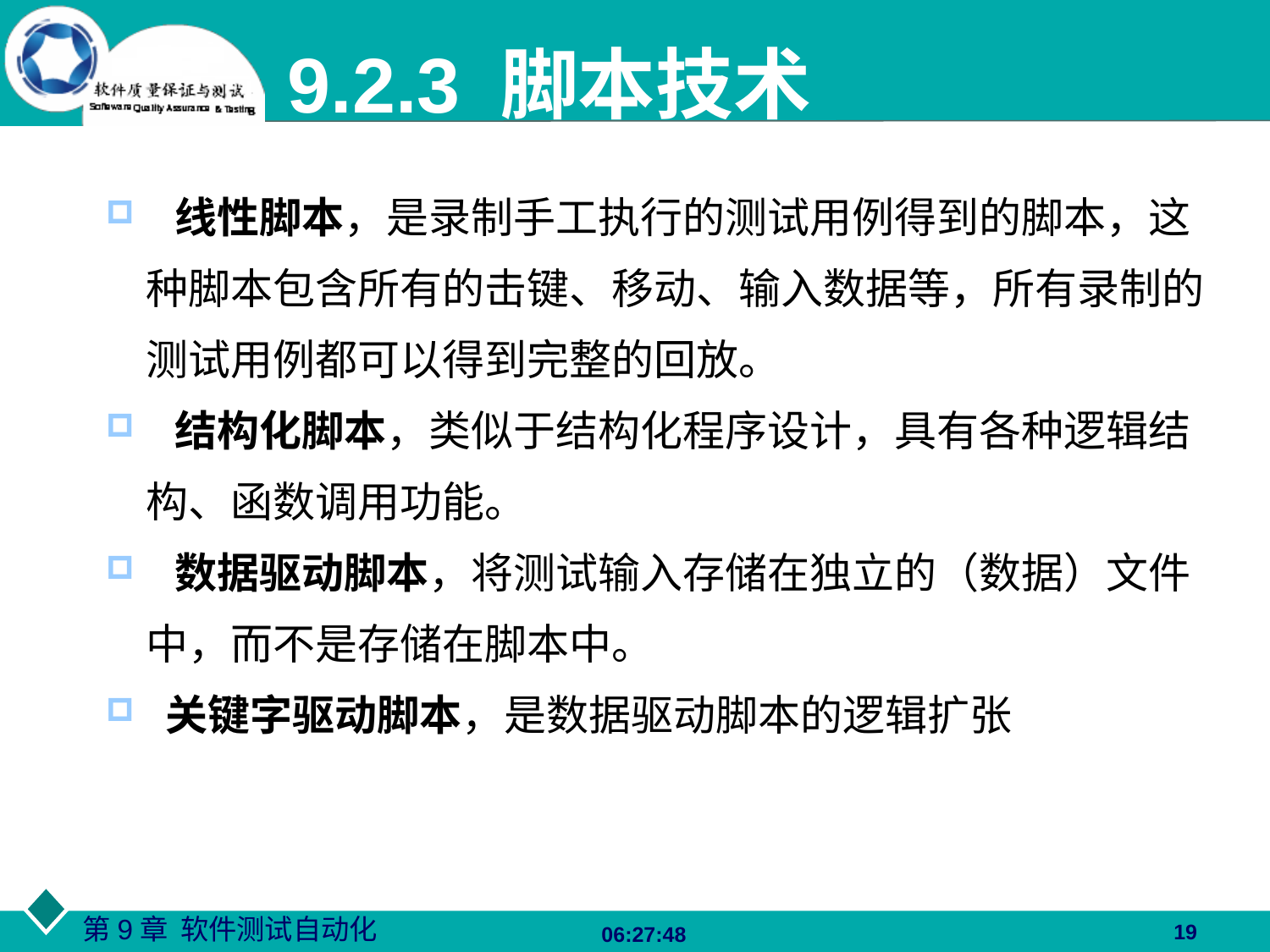

9.2.3 脚本技术
  线性脚本，是录制手工执行的测试用例得到的脚本，这种脚本包含所有的击键、移动、输入数据等，所有录制的测试用例都可以得到完整的回放。
  结构化脚本，类似于结构化程序设计，具有各种逻辑结构、函数调用功能。
  数据驱动脚本，将测试输入存储在独立的（数据）文件中，而不是存储在脚本中。
 关键字驱动脚本，是数据驱动脚本的逻辑扩张
19
06:27:48